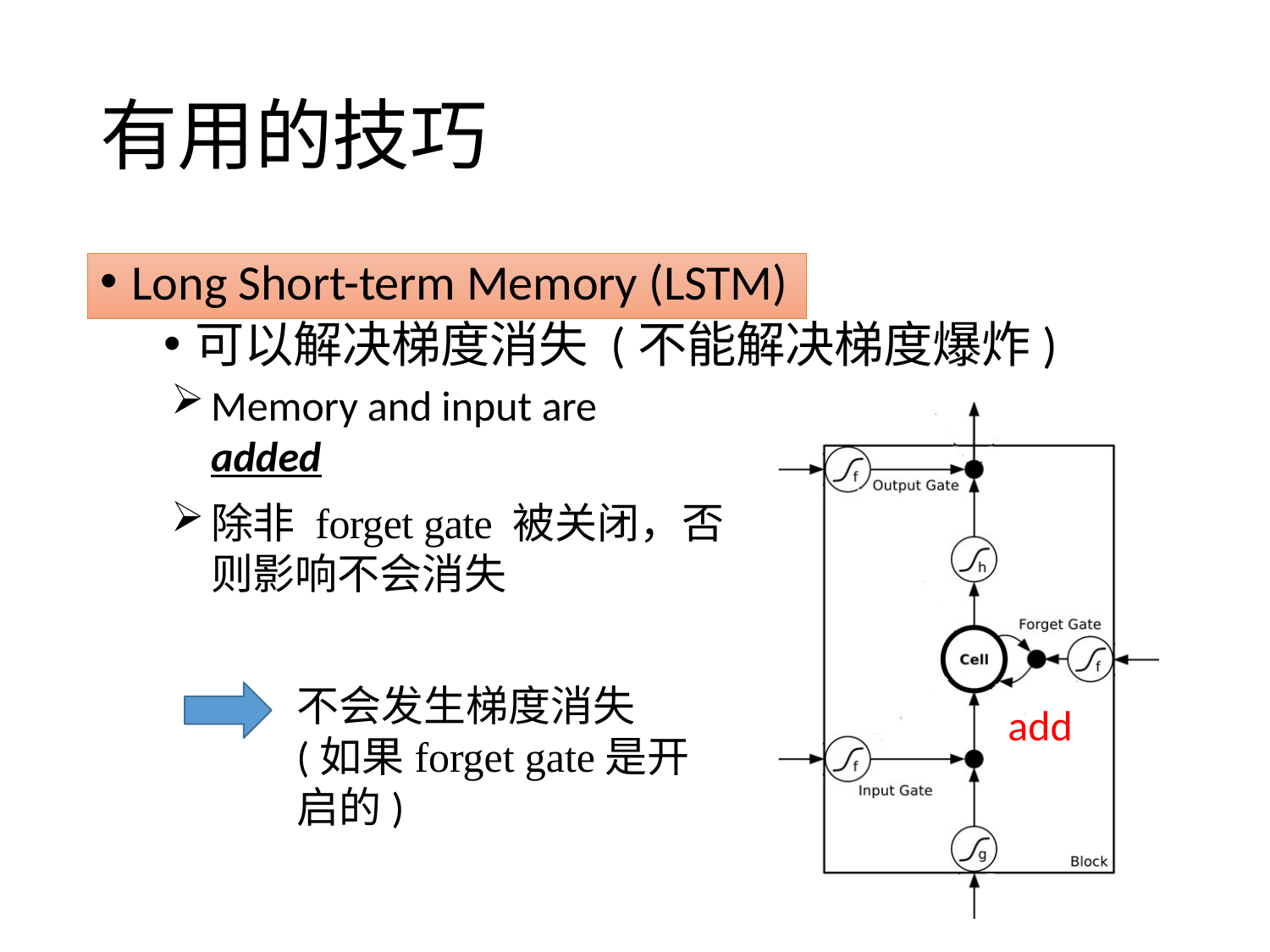

# 有用的技巧
Long Short-term Memory (LSTM)
可以解决梯度消失 (不能解决梯度爆炸)
Memory and input are
added
除非 forget gate 被关闭，否则影响不会消失

不会发生梯度消失
(如果forget gate是开启的)

add